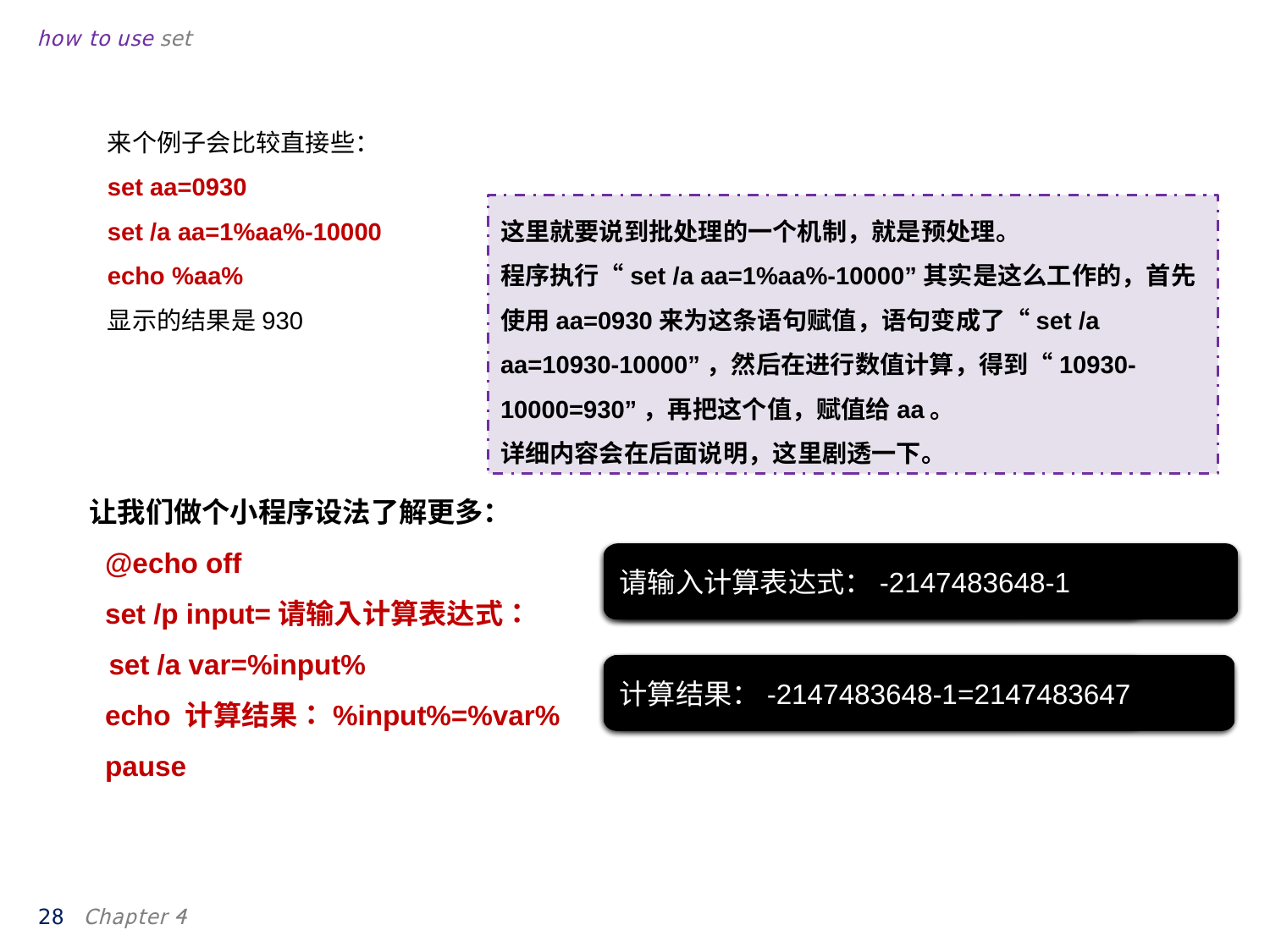

how to use set
来个例子会比较直接些：
set aa=0930
set /a aa=1%aa%-10000
echo %aa%
显示的结果是930
这里就要说到批处理的一个机制，就是预处理。
程序执行“set /a aa=1%aa%-10000”其实是这么工作的，首先使用aa=0930来为这条语句赋值，语句变成了“set /a aa=10930-10000”，然后在进行数值计算，得到“10930-10000=930”，再把这个值，赋值给aa。
详细内容会在后面说明，这里剧透一下。
让我们做个小程序设法了解更多：
  @echo off
  set /p input=请输入计算表达式：
  set /a var=%input%
  echo 计算结果：%input%=%var%
  pause
请输入计算表达式：2147483647-1
请输入计算表达式：-2147483648-1
请输入计算表达式：2147483647+1
请输入计算表达式：1234567890*9876543210
请输入计算表达式：100%3
请输入计算表达式：1+2+3-4+5
请输入计算表达式：10/3
请输入计算表达式：(25+75)*2/(15+5)
请输入计算表达式：-100+63
计算结果：2147483647-1=2147483646
计算结果：-2147483648-1=2147483647
计算结果：2147483647+1=-2147483648
计算结果：1234567890*9876543210=
计算结果：100%3=1
计算结果：1+2+3-4+5=7
计算结果：10/3=3
计算结果：(25+75)*2/(15+5)=10
计算结果：-100+63=-37
28   Chapter 4